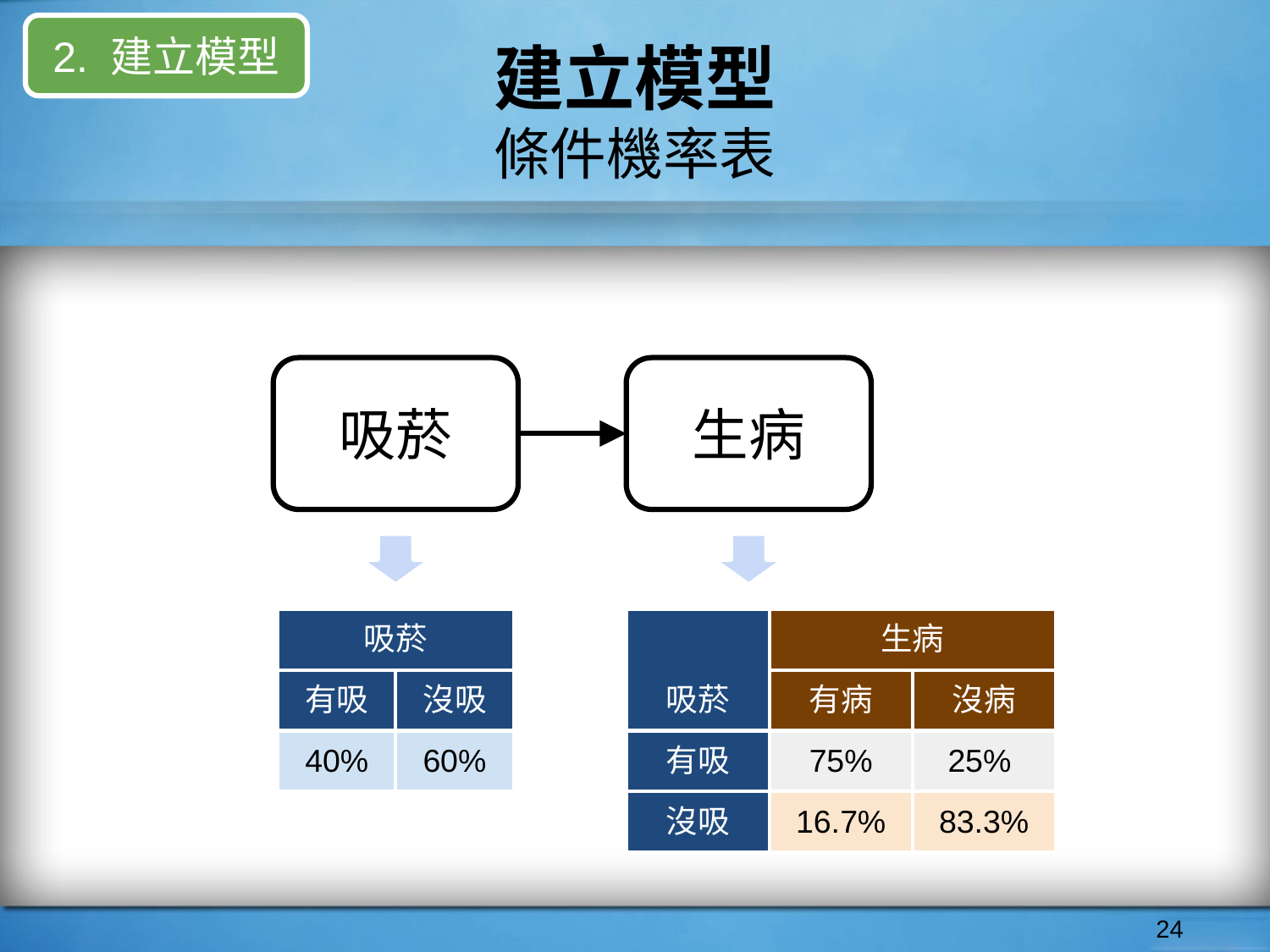

2. 建立模型
# 建立模型
條件機率表
吸菸
生病

| 吸菸 |  |
| --- | --- |
| 有吸 | 沒吸 |
| 40% | 60% |
| 吸菸 | 生病 |  |
| --- | --- | --- |
|  | 有病 | 沒病 |
| 有吸 | 75% | 25% |
| 沒吸 | 16.7% | 83.3% |
24